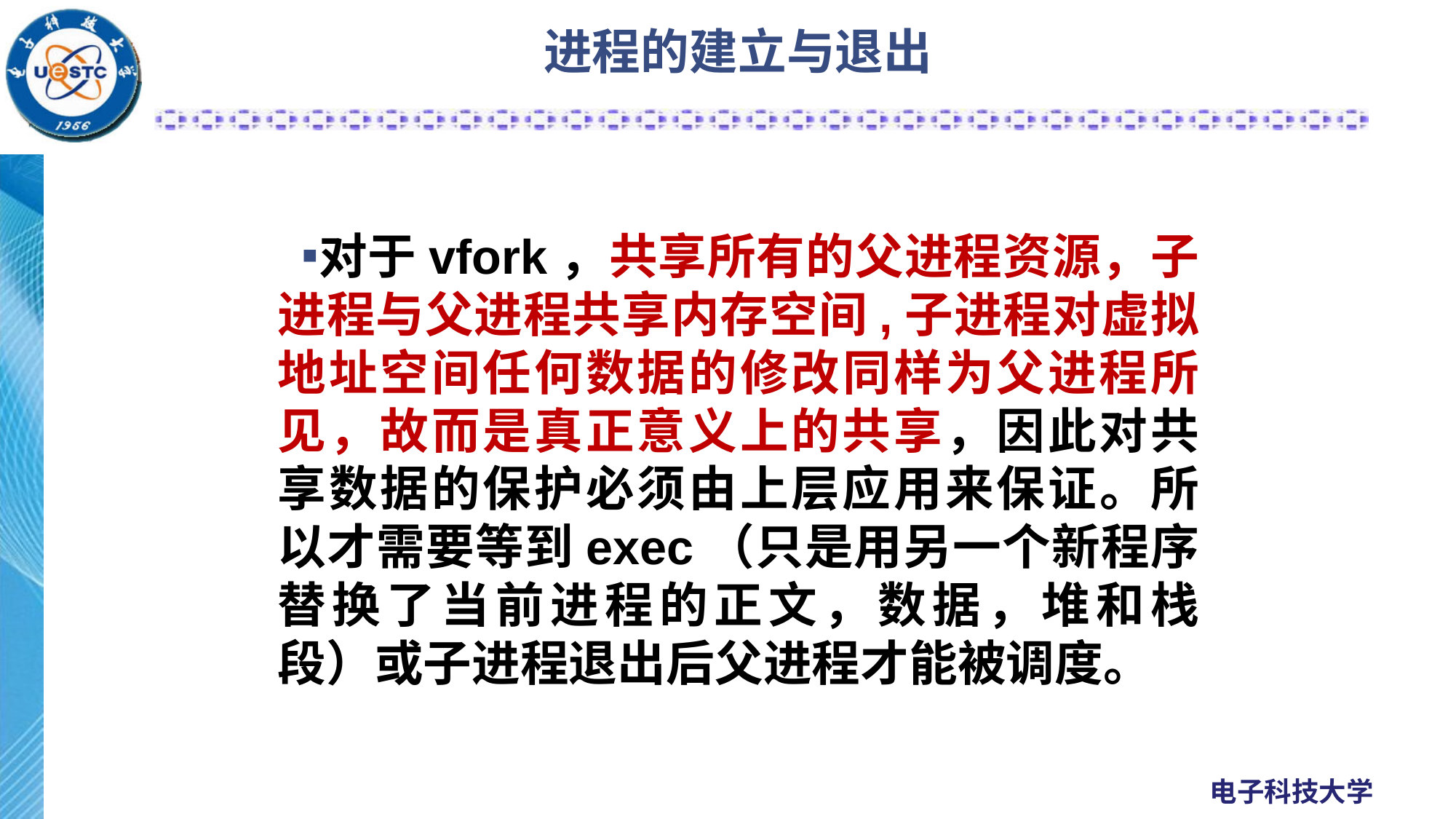

# 进程的建立与退出
对于vfork，共享所有的父进程资源，子进程与父进程共享内存空间,子进程对虚拟地址空间任何数据的修改同样为父进程所见，故而是真正意义上的共享，因此对共享数据的保护必须由上层应用来保证。所以才需要等到exec（只是用另一个新程序替换了当前进程的正文，数据，堆和栈段）或子进程退出后父进程才能被调度。